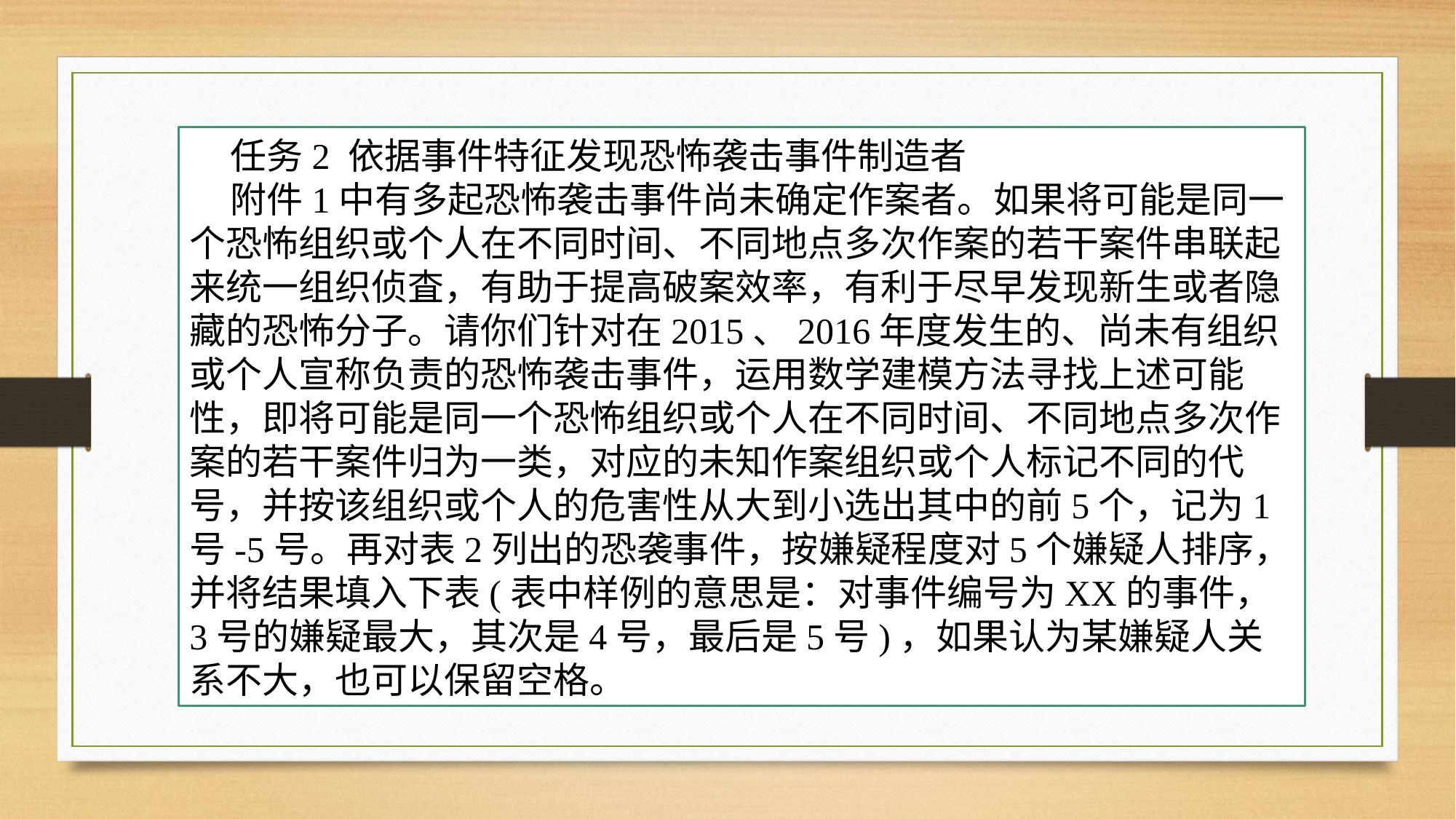

任务2 依据事件特征发现恐怖袭击事件制造者
附件1中有多起恐怖袭击事件尚未确定作案者。如果将可能是同一个恐怖组织或个人在不同时间、不同地点多次作案的若干案件串联起来统一组织侦査，有助于提高破案效率，有利于尽早发现新生或者隐藏的恐怖分子。请你们针对在2015、2016年度发生的、尚未有组织或个人宣称负责的恐怖袭击事件，运用数学建模方法寻找上述可能性，即将可能是同一个恐怖组织或个人在不同时间、不同地点多次作案的若干案件归为一类，对应的未知作案组织或个人标记不同的代号，并按该组织或个人的危害性从大到小选出其中的前5个，记为1号-5号。再对表2列出的恐袭事件，按嫌疑程度对5个嫌疑人排序，并将结果填入下表(表中样例的意思是：对事件编号为XX的事件，3号的嫌疑最大，其次是4号，最后是5号)，如果认为某嫌疑人关系不大，也可以保留空格。